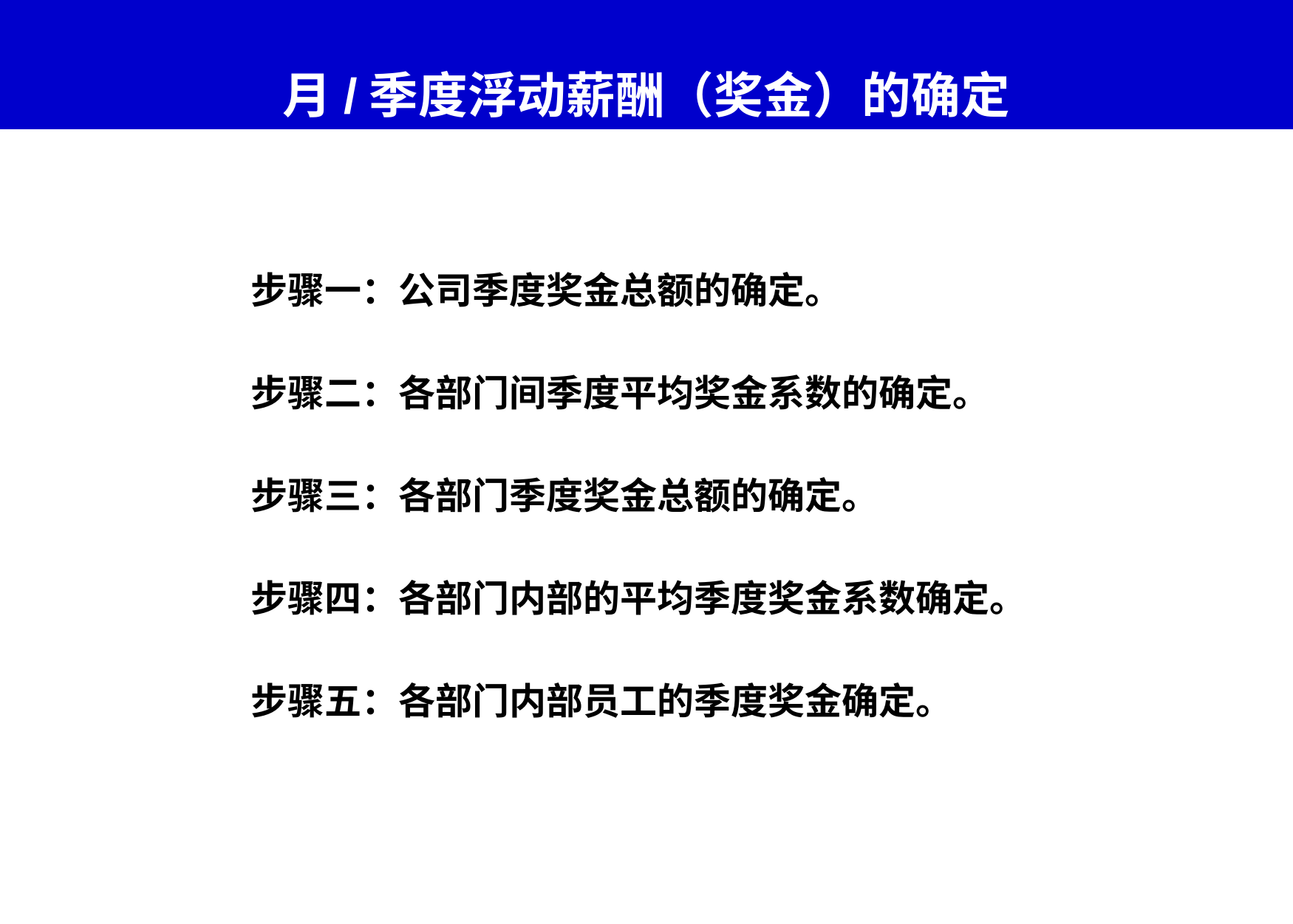

# 月/季度浮动薪酬（奖金）的确定
步骤一：公司季度奖金总额的确定。
步骤二：各部门间季度平均奖金系数的确定。
步骤三：各部门季度奖金总额的确定。
步骤四：各部门内部的平均季度奖金系数确定。
步骤五：各部门内部员工的季度奖金确定。